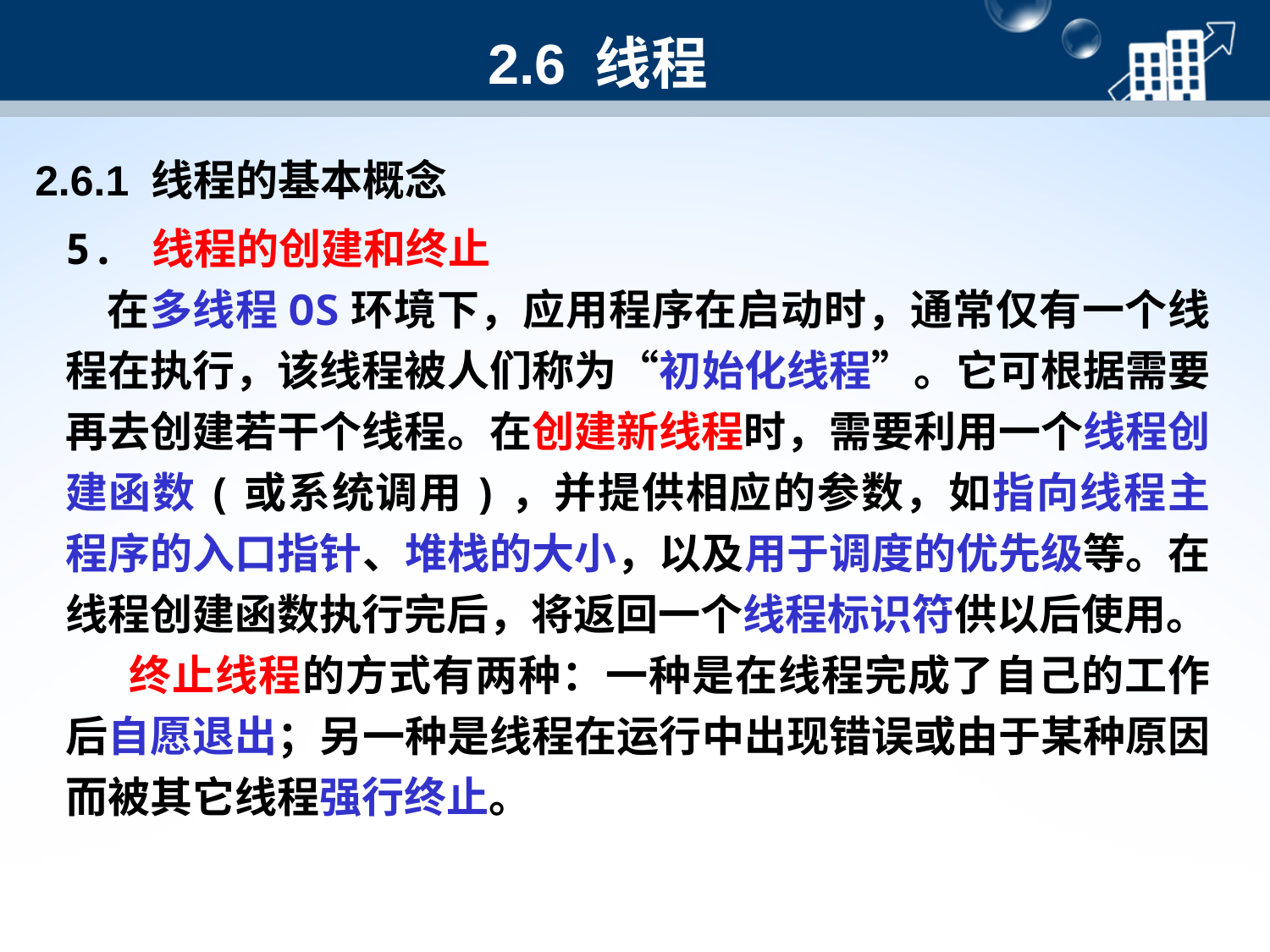

2.6 线程
2.6.1 线程的基本概念
5. 线程的创建和终止
   在多线程OS环境下，应用程序在启动时，通常仅有一个线程在执行，该线程被人们称为“初始化线程”。它可根据需要再去创建若干个线程。在创建新线程时，需要利用一个线程创建函数(或系统调用)，并提供相应的参数，如指向线程主程序的入口指针、堆栈的大小，以及用于调度的优先级等。在线程创建函数执行完后，将返回一个线程标识符供以后使用。
     终止线程的方式有两种：一种是在线程完成了自己的工作后自愿退出；另一种是线程在运行中出现错误或由于某种原因而被其它线程强行终止。